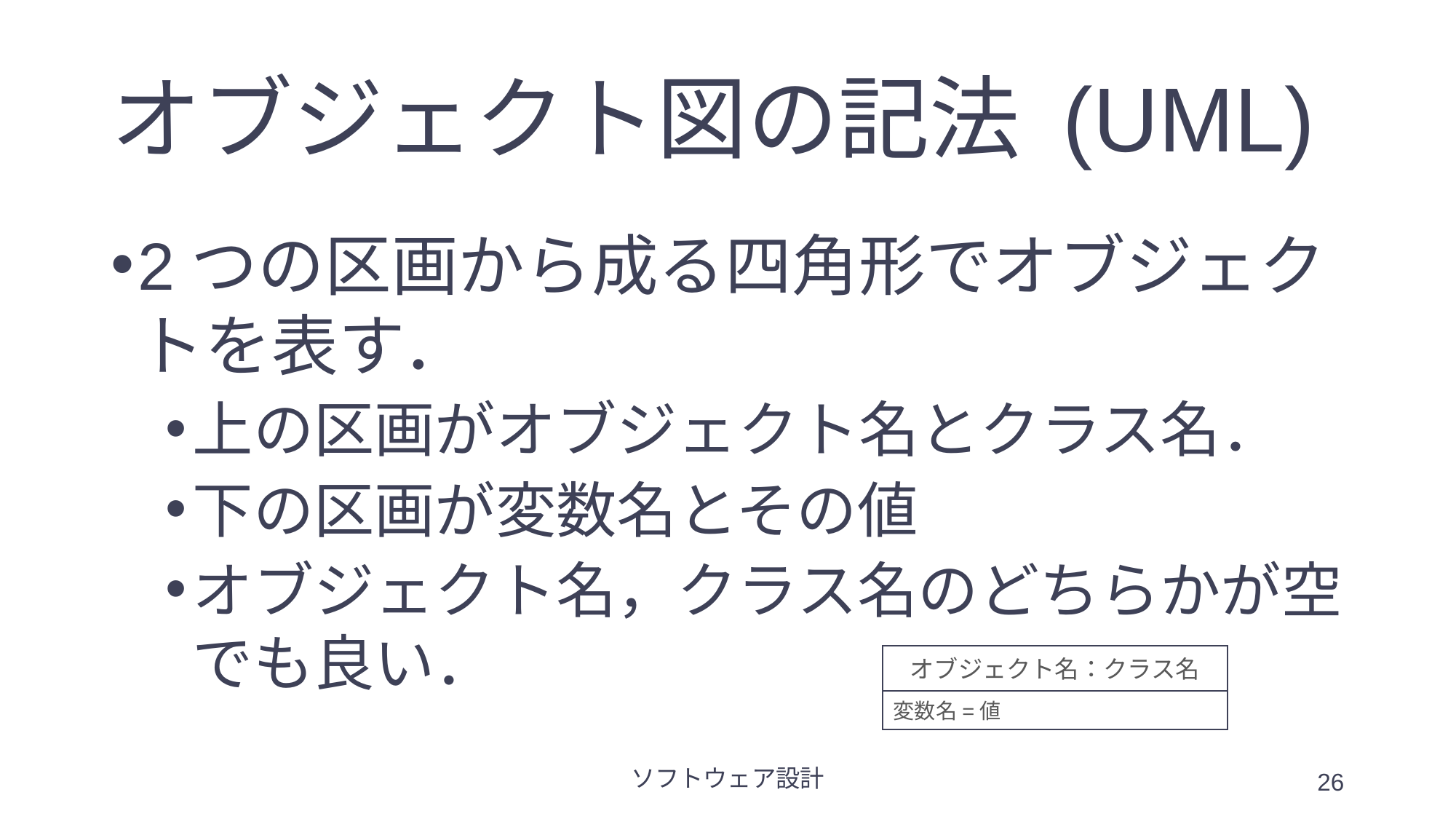

# オブジェクト図の記法 (UML)
2つの区画から成る四角形でオブジェクトを表す．
上の区画がオブジェクト名とクラス名．
下の区画が変数名とその値
オブジェクト名，クラス名のどちらかが空でも良い．
オブジェクト名：クラス名
変数名=値
ソフトウェア設計
26